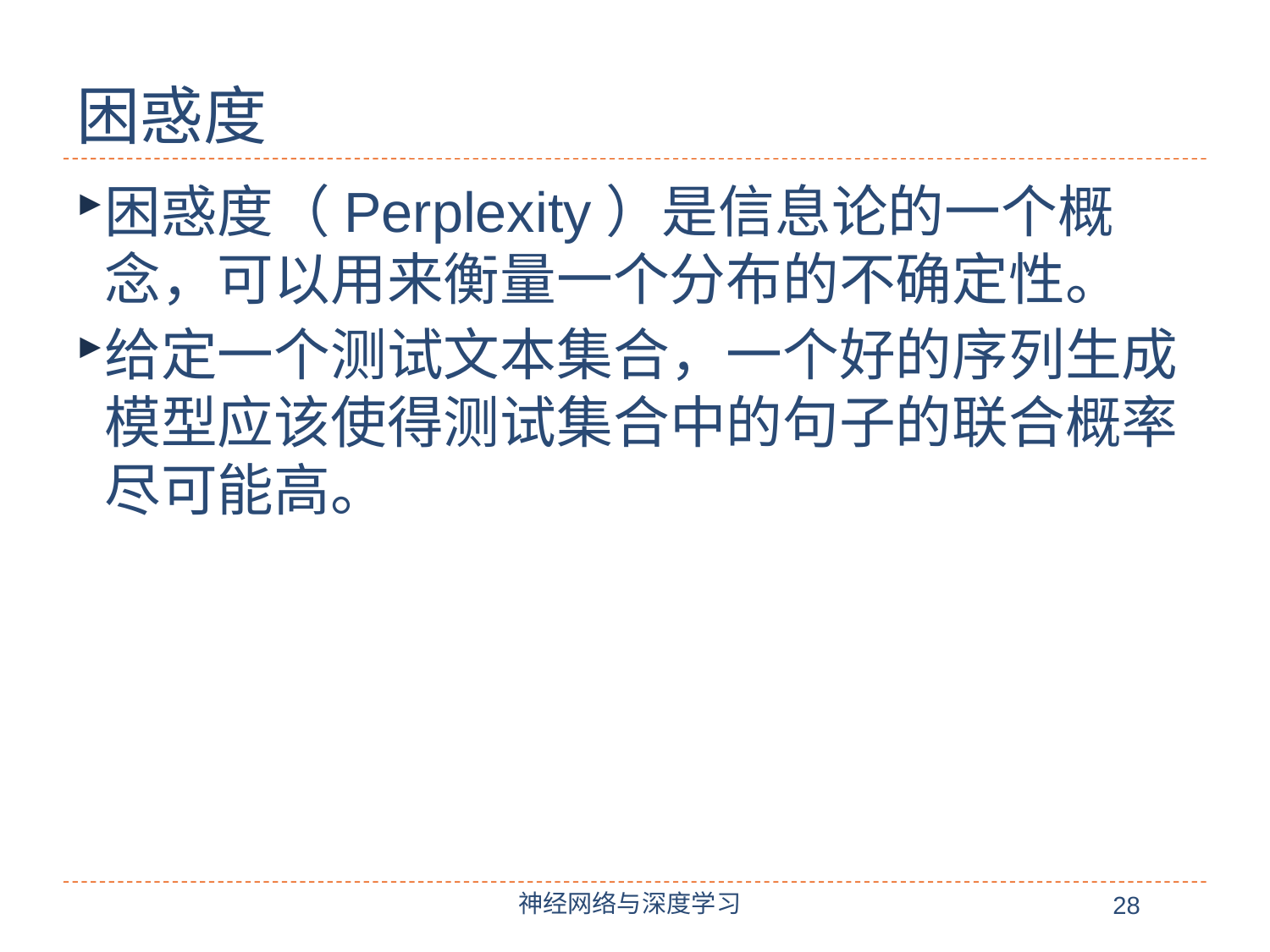

# 困惑度
困惑度（Perplexity）是信息论的一个概念，可以用来衡量一个分布的不确定性。
给定一个测试文本集合，一个好的序列生成模型应该使得测试集合中的句子的联合概率尽可能高。